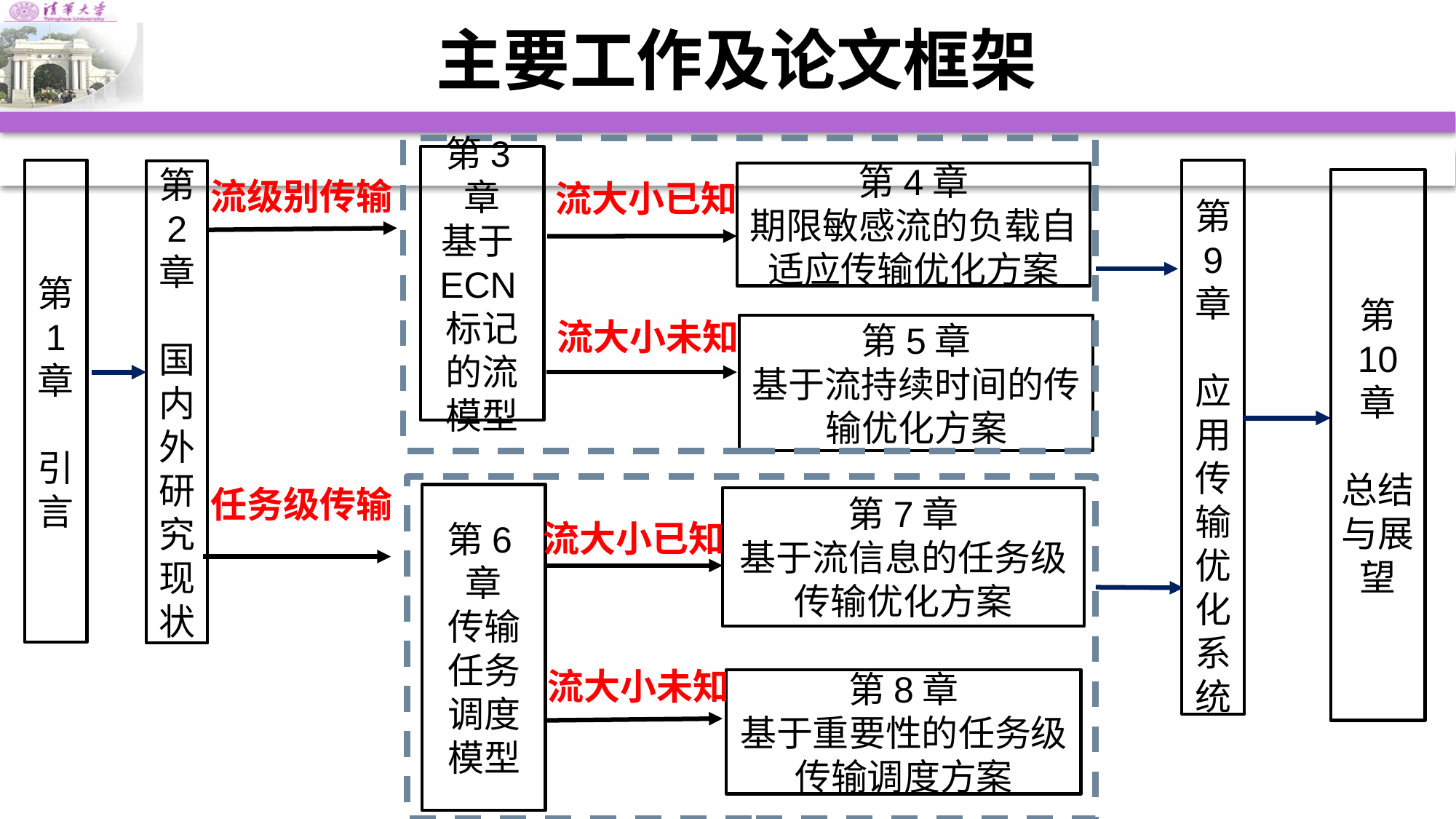

# 主要工作及论文框架

第4章
期限敏感流的负载自适应传输优化方案
第5章
基于流持续时间的传输优化方案

第
9
章

应用传输优化系统
第
2
章

国内外研究现状
任务级传输

第7章
基于流信息的任务级传输优化方案
第3章
基于ECN标记的流模型
第
1
章

引言
流级别传输
第
10
章

总结与展望
流大小已知
流大小未知
第6章
传输任务调度模型
流大小已知
流大小未知
第8章
基于重要性的任务级传输调度方案